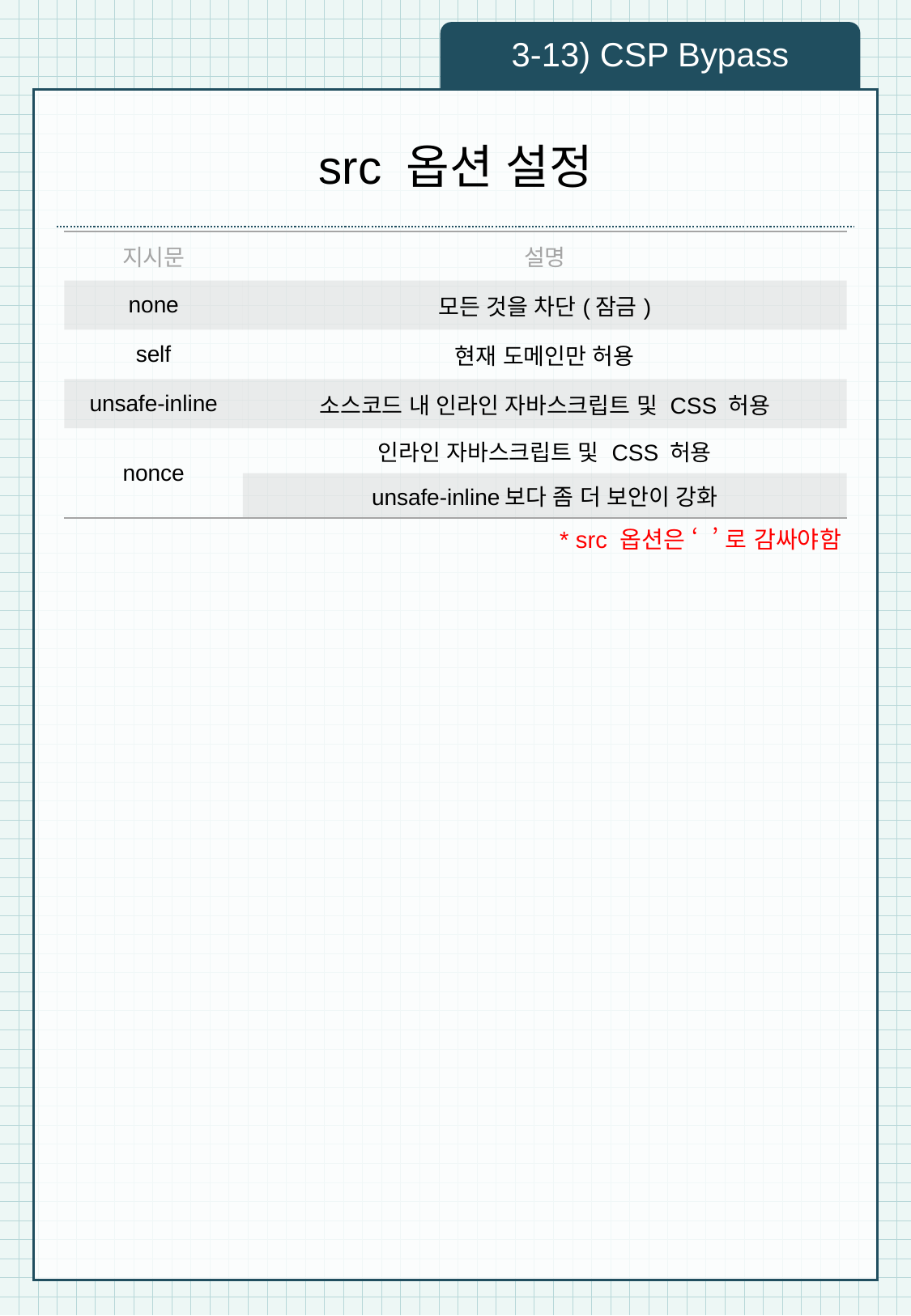

3-13) CSP Bypass

# src 옵션 설정
| 지시문 | 설명 |
| --- | --- |
| none | 모든 것을 차단(잠금) |
| self | 현재 도메인만 허용 |
| unsafe-inline | 소스코드 내 인라인 자바스크립트 및 CSS 허용 |
| nonce | 인라인 자바스크립트 및 CSS 허용 |
|  | unsafe-inline보다 좀 더 보안이 강화 |

* src 옵션은 ‘  ’ 로 감싸야함